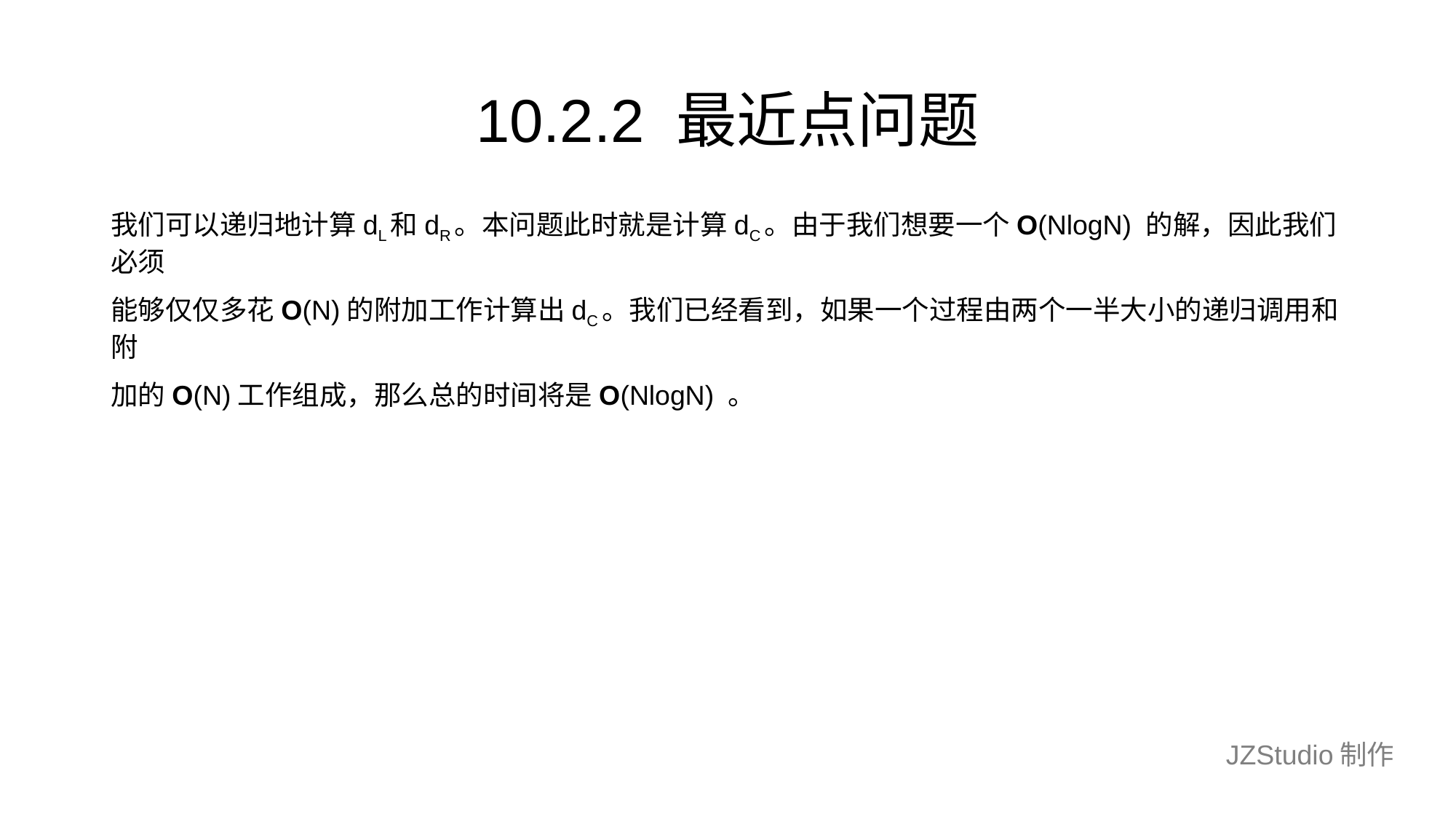

# 10.2.2 最近点问题
我们可以递归地计算dL和dR。本问题此时就是计算dC。由于我们想要一个O(NlogN) 的解，因此我们必须
能够仅仅多花O(N)的附加工作计算出dC。我们已经看到，如果一个过程由两个一半大小的递归调用和附
加的O(N)工作组成，那么总的时间将是O(NlogN) 。